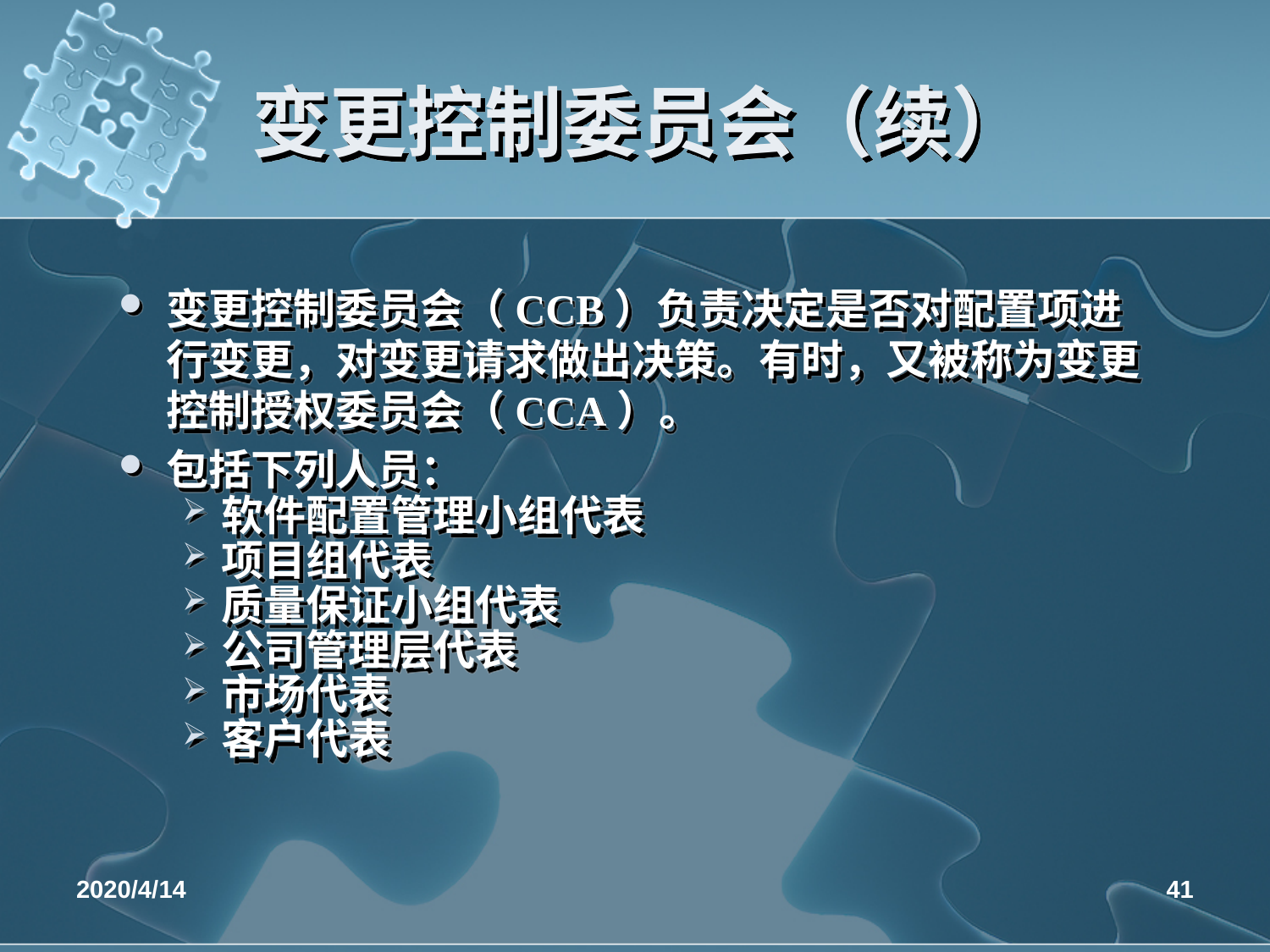

# 变更控制委员会（续）
变更控制委员会（CCB）负责决定是否对配置项进行变更，对变更请求做出决策。有时，又被称为变更控制授权委员会（CCA）。
包括下列人员：
软件配置管理小组代表
项目组代表
质量保证小组代表
公司管理层代表
市场代表
客户代表
2020/4/14
41